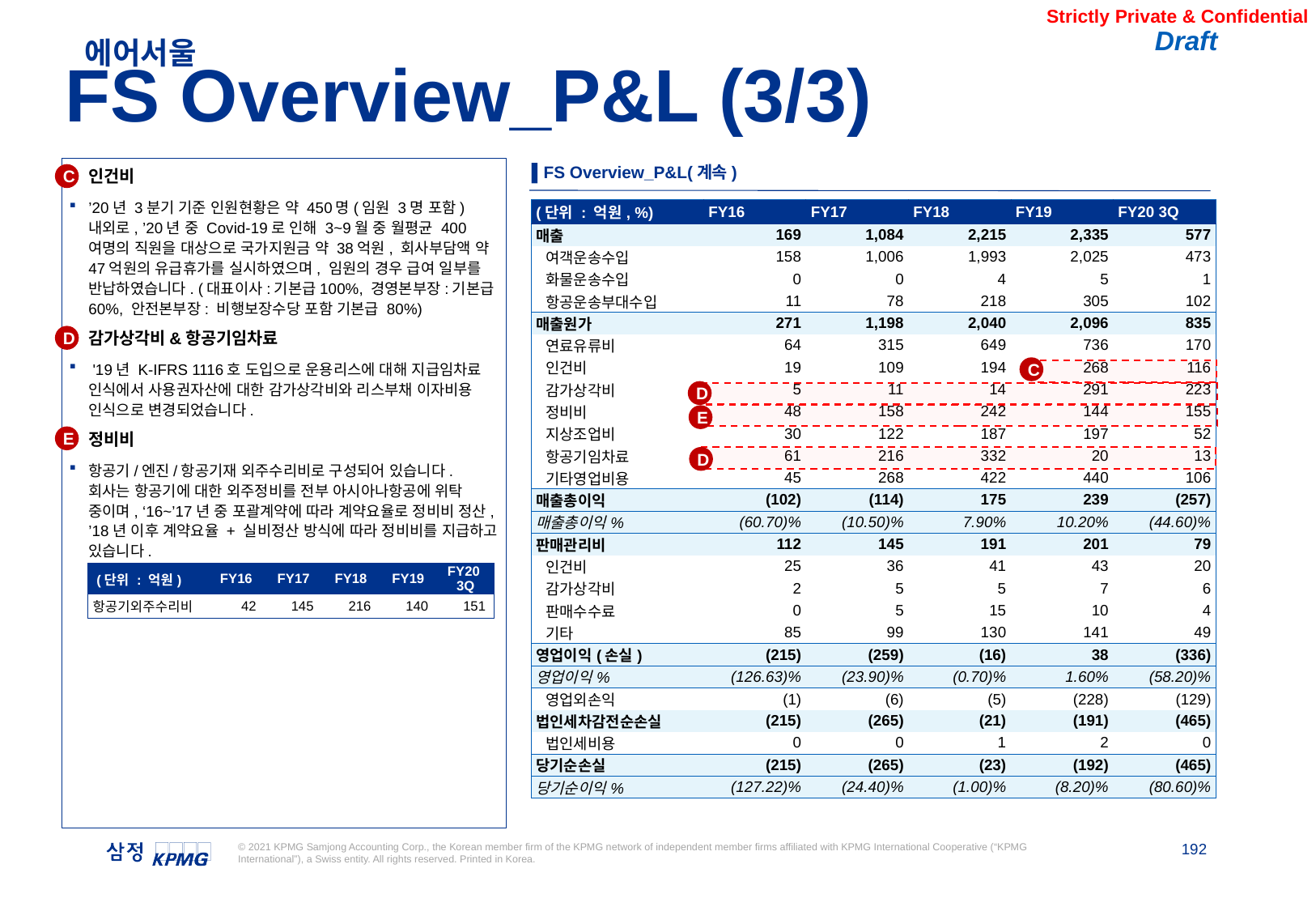

에어서울
FS Overview_P&L (3/3)
▌FS Overview_P&L(계속)

인건비
’20년 3분기 기준 인원현황은 약 450명(임원 3명 포함) 내외로, ’20년 중 Covid-19로 인해 3~9월 중 월평균 400여명의 직원을 대상으로 국가지원금 약 38억원, 회사부담액 약 47억원의 유급휴가를 실시하였으며, 임원의 경우 급여 일부를 반납하였습니다. (대표이사:기본급100%, 경영본부장:기본급 60%, 안전본부장: 비행보장수당 포함 기본급 80%)
감가상각비&항공기임차료
 '19년 K-IFRS 1116호 도입으로 운용리스에 대해 지급임차료 인식에서 사용권자산에 대한 감가상각비와 리스부채 이자비용 인식으로 변경되었습니다.
정비비
항공기/엔진/항공기재 외주수리비로 구성되어 있습니다. 회사는 항공기에 대한 외주정비를 전부 아시아나항공에 위탁 중이며, ‘16~’17년 중 포괄계약에 따라 계약요율로 정비비 정산, ’18년 이후 계약요율 + 실비정산 방식에 따라 정비비를 지급하고 있습니다.

C
| (단위 : 억원, %) | FY16 | FY17 | FY18 | FY19 | FY20 3Q |
| --- | --- | --- | --- | --- | --- |
| 매출 | 169 | 1,084 | 2,215 | 2,335 | 577 |
| 여객운송수입 | 158 | 1,006 | 1,993 | 2,025 | 473 |
| 화물운송수입 | 0 | 0 | 4 | 5 | 1 |
| 항공운송부대수입 | 11 | 78 | 218 | 305 | 102 |
| 매출원가 | 271 | 1,198 | 2,040 | 2,096 | 835 |
| 연료유류비 | 64 | 315 | 649 | 736 | 170 |
| 인건비 | 19 | 109 | 194 | 268 | 116 |
| 감가상각비 | 5 | 11 | 14 | 291 | 223 |
| 정비비 | 48 | 158 | 242 | 144 | 155 |
| 지상조업비 | 30 | 122 | 187 | 197 | 52 |
| 항공기임차료 | 61 | 216 | 332 | 20 | 13 |
| 기타영업비용 | 45 | 268 | 422 | 440 | 106 |
| 매출총이익 | (102) | (114) | 175 | 239 | (257) |
| 매출총이익% | (60.70)% | (10.50)% | 7.90% | 10.20% | (44.60)% |
| 판매관리비 | 112 | 145 | 191 | 201 | 79 |
| 인건비 | 25 | 36 | 41 | 43 | 20 |
| 감가상각비 | 2 | 5 | 5 | 7 | 6 |
| 판매수수료 | 0 | 5 | 15 | 10 | 4 |
| 기타 | 85 | 99 | 130 | 141 | 49 |
| 영업이익(손실) | (215) | (259) | (16) | 38 | (336) |
| 영업이익% | (126.63)% | (23.90)% | (0.70)% | 1.60% | (58.20)% |
| 영업외손익 | (1) | (6) | (5) | (228) | (129) |
| 법인세차감전순손실 | (215) | (265) | (21) | (191) | (465) |
| 법인세비용 | 0 | 0 | 1 | 2 | 0 |
| 당기순손실 | (215) | (265) | (23) | (192) | (465) |
| 당기순이익% | (127.22)% | (24.40)% | (1.00)% | (8.20)% | (80.60)% |
D
C

D

E
E
D

| (단위 : 억원) | FY16 | FY17 | FY18 | FY19 | FY20 3Q |
| --- | --- | --- | --- | --- | --- |
| 항공기외주수리비 | 42 | 145 | 216 | 140 | 151 |